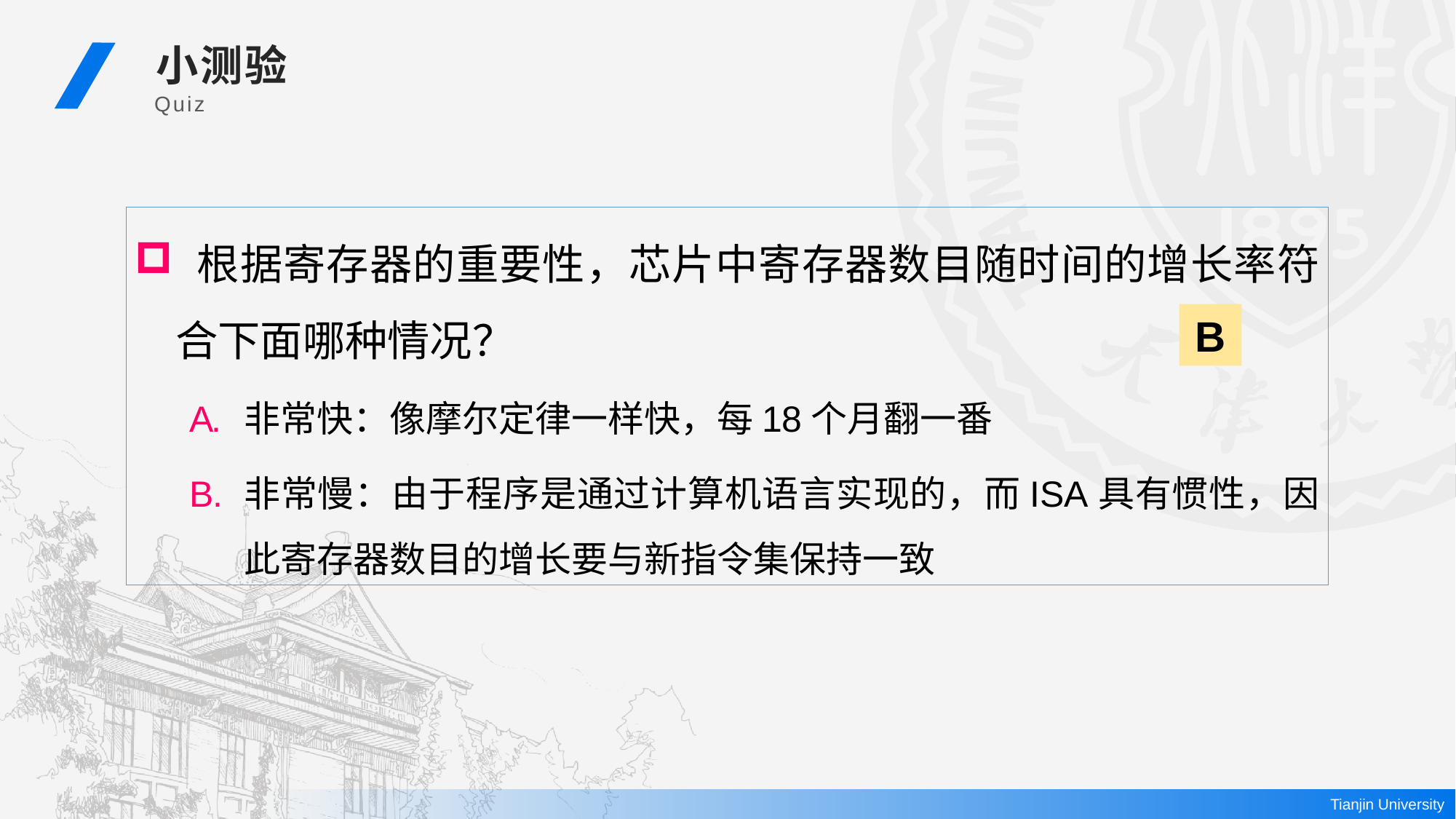

小测验
Quiz
 根据寄存器的重要性，芯片中寄存器数目随时间的增长率符合下面哪种情况？
非常快：像摩尔定律一样快，每18个月翻一番
非常慢：由于程序是通过计算机语言实现的，而ISA具有惯性，因此寄存器数目的增长要与新指令集保持一致
B